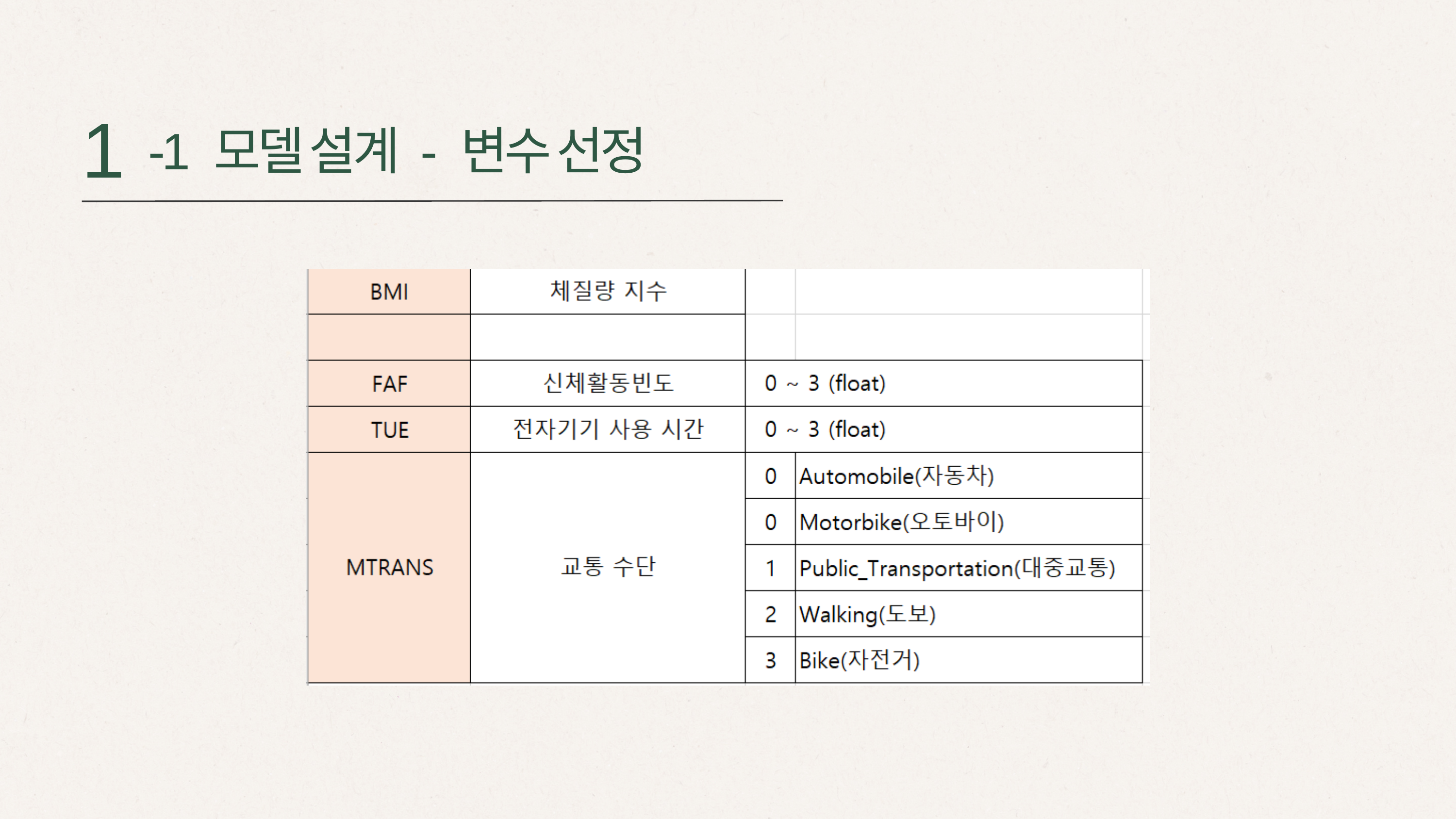

1
-1 모델 설계 - 변수 선정